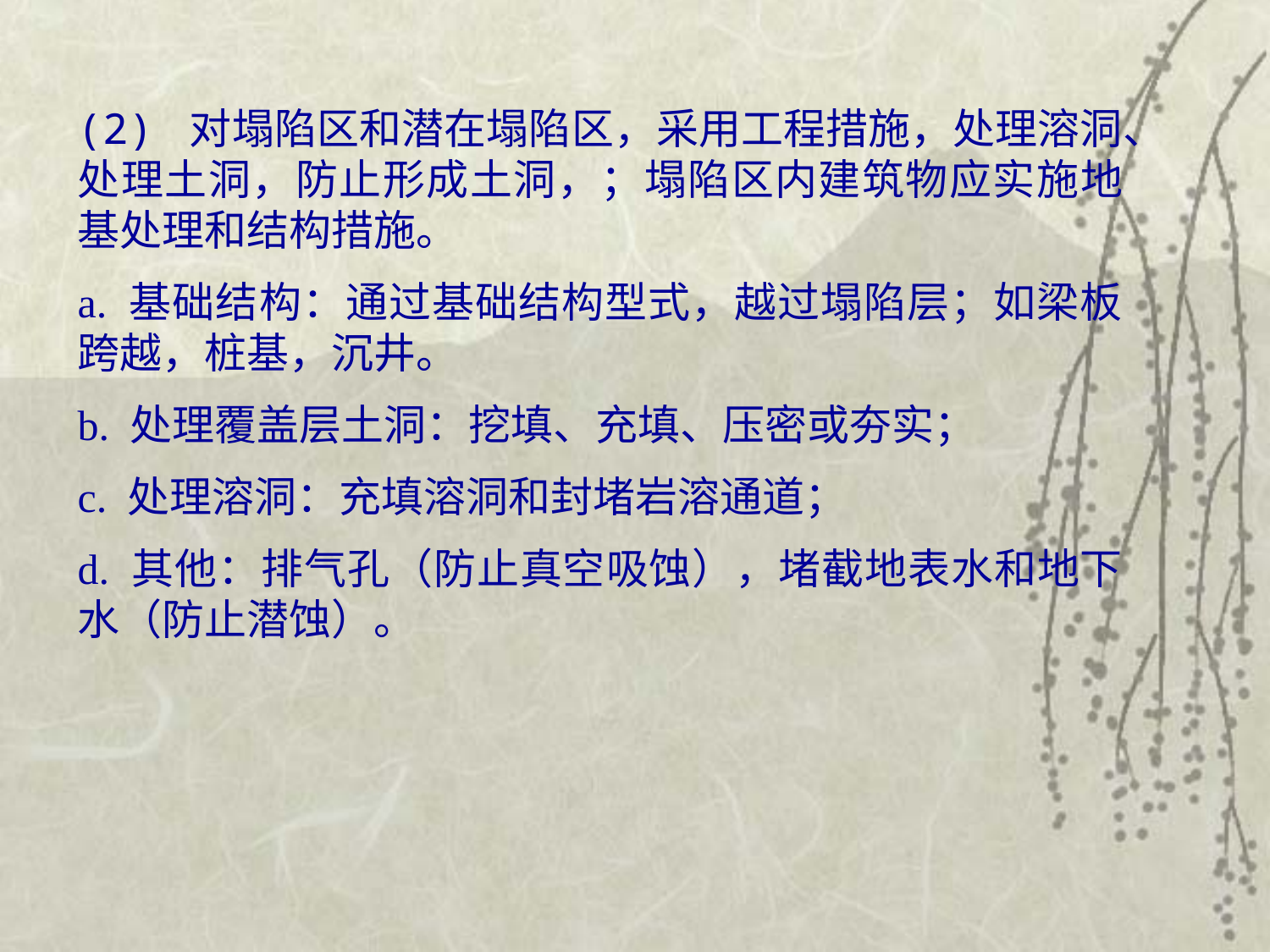

(2) 对塌陷区和潜在塌陷区，采用工程措施，处理溶洞、处理土洞，防止形成土洞，；塌陷区内建筑物应实施地基处理和结构措施。
a. 基础结构：通过基础结构型式，越过塌陷层；如梁板跨越，桩基，沉井。
b. 处理覆盖层土洞：挖填、充填、压密或夯实；
c. 处理溶洞：充填溶洞和封堵岩溶通道；
d. 其他：排气孔（防止真空吸蚀），堵截地表水和地下水（防止潜蚀）。